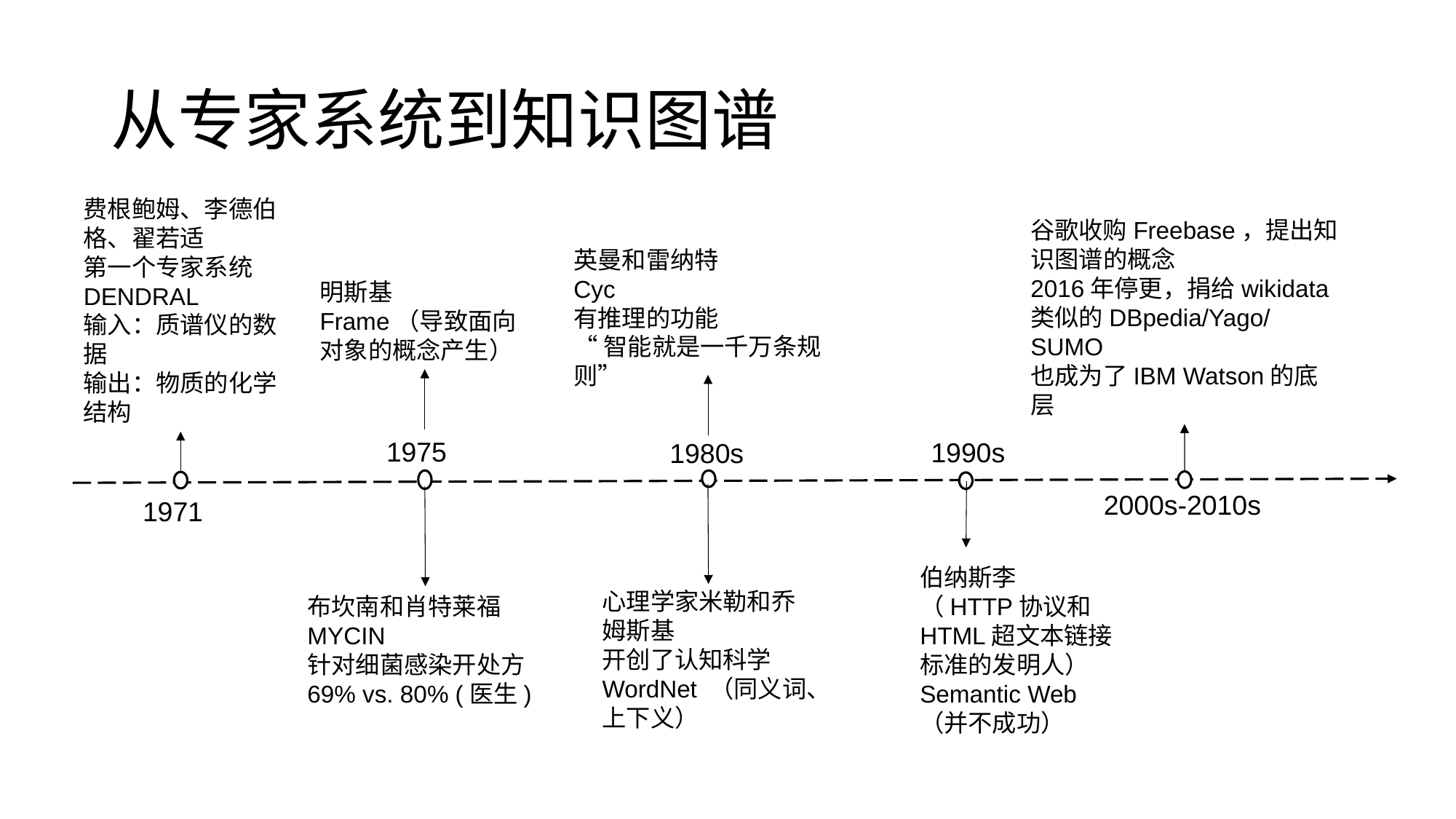

# 从专家系统到知识图谱
费根鲍姆、李德伯格、翟若适
第一个专家系统 DENDRAL
输入：质谱仪的数据
输出：物质的化学结构
谷歌收购Freebase，提出知识图谱的概念
2016年停更，捐给wikidata
类似的DBpedia/Yago/SUMO
也成为了IBM Watson的底层
英曼和雷纳特
Cyc
有推理的功能
“智能就是一千万条规则”
明斯基
Frame（导致面向对象的概念产生）
1975
1990s
1980s

2000s-2010s
1971
伯纳斯李
（HTTP协议和HTML超文本链接标准的发明人）
Semantic Web （并不成功）
心理学家米勒和乔姆斯基
开创了认知科学
WordNet （同义词、上下义）
布坎南和肖特莱福
MYCIN
针对细菌感染开处方
69% vs. 80% (医生)